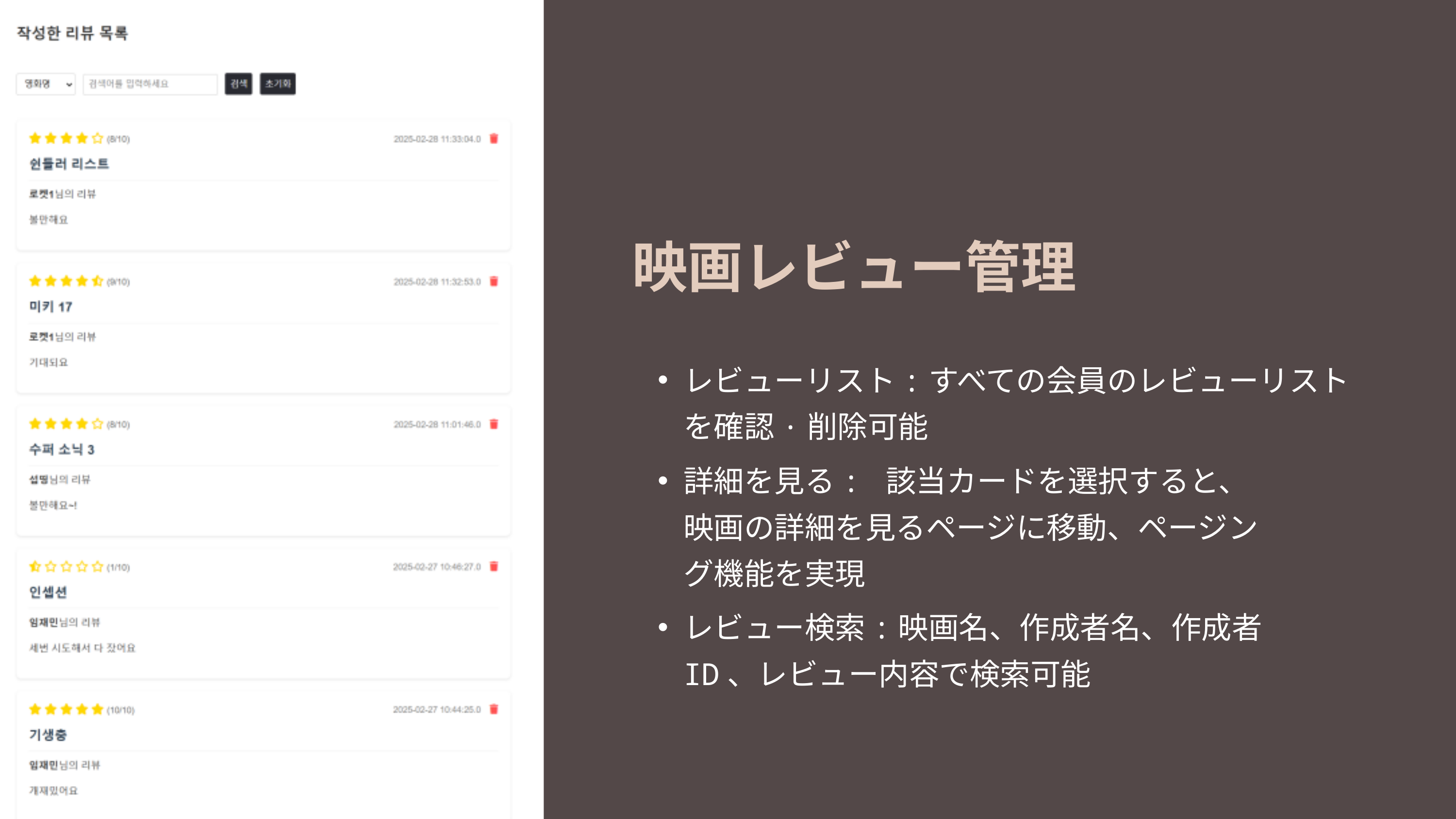

映画レビュー管理

レビューリスト:すべての会員のレビューリストを確認·削除可能

詳細を見る: 該当カードを選択すると、映画の詳細を見るページに移動、ページング機能を実現

レビュー検索:映画名、作成者名、作成者ID、レビュー内容で検索可能